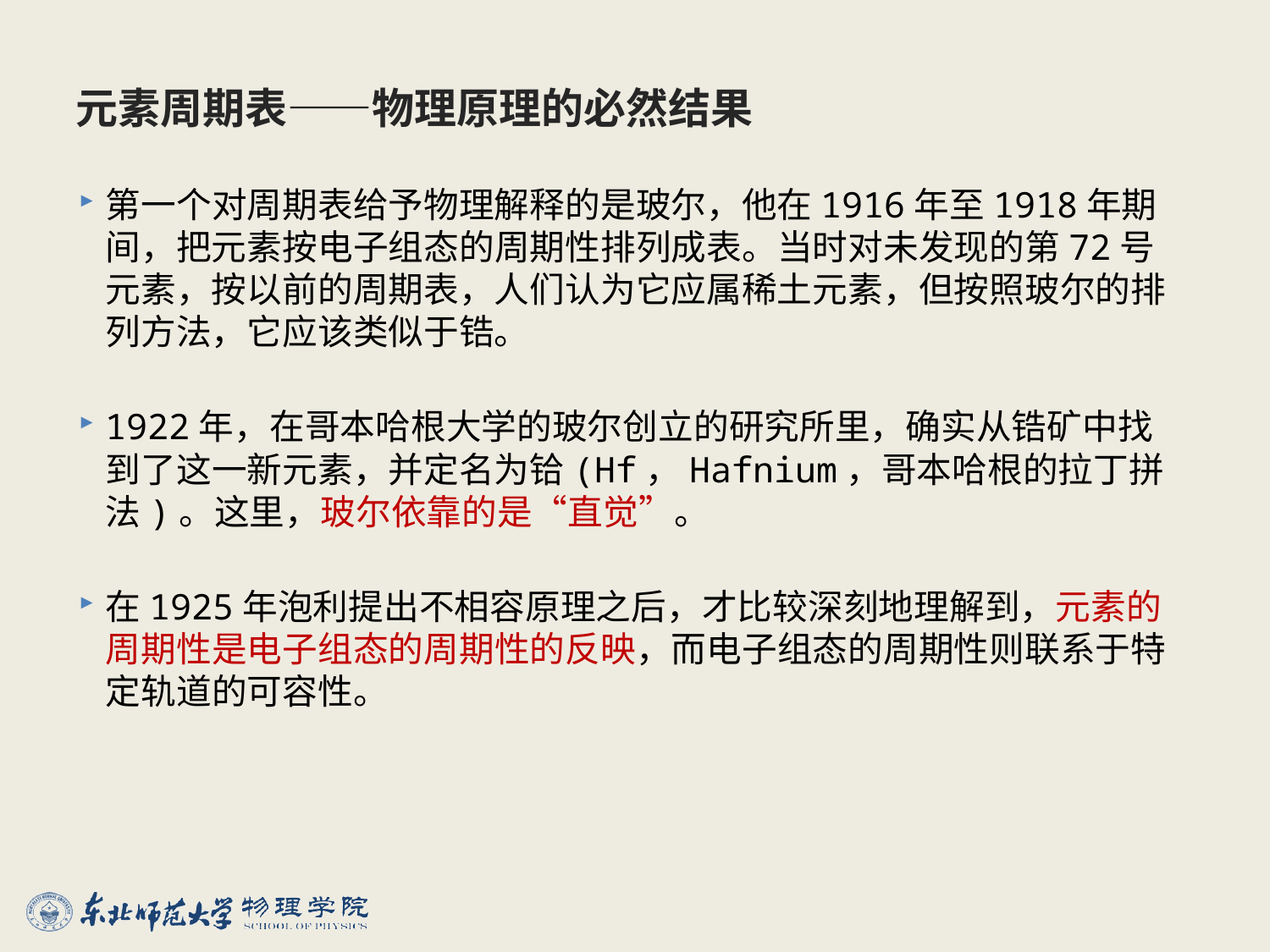

# 元素周期表——物理原理的必然结果
第一个对周期表给予物理解释的是玻尔，他在1916年至1918年期间，把元素按电子组态的周期性排列成表。当时对未发现的第72号元素，按以前的周期表，人们认为它应属稀土元素，但按照玻尔的排列方法，它应该类似于锆。

1922年，在哥本哈根大学的玻尔创立的研究所里，确实从锆矿中找到了这一新元素，并定名为铪(Hf，Hafnium，哥本哈根的拉丁拼法)。这里，玻尔依靠的是“直觉”。

在1925年泡利提出不相容原理之后，才比较深刻地理解到，元素的周期性是电子组态的周期性的反映，而电子组态的周期性则联系于特定轨道的可容性。